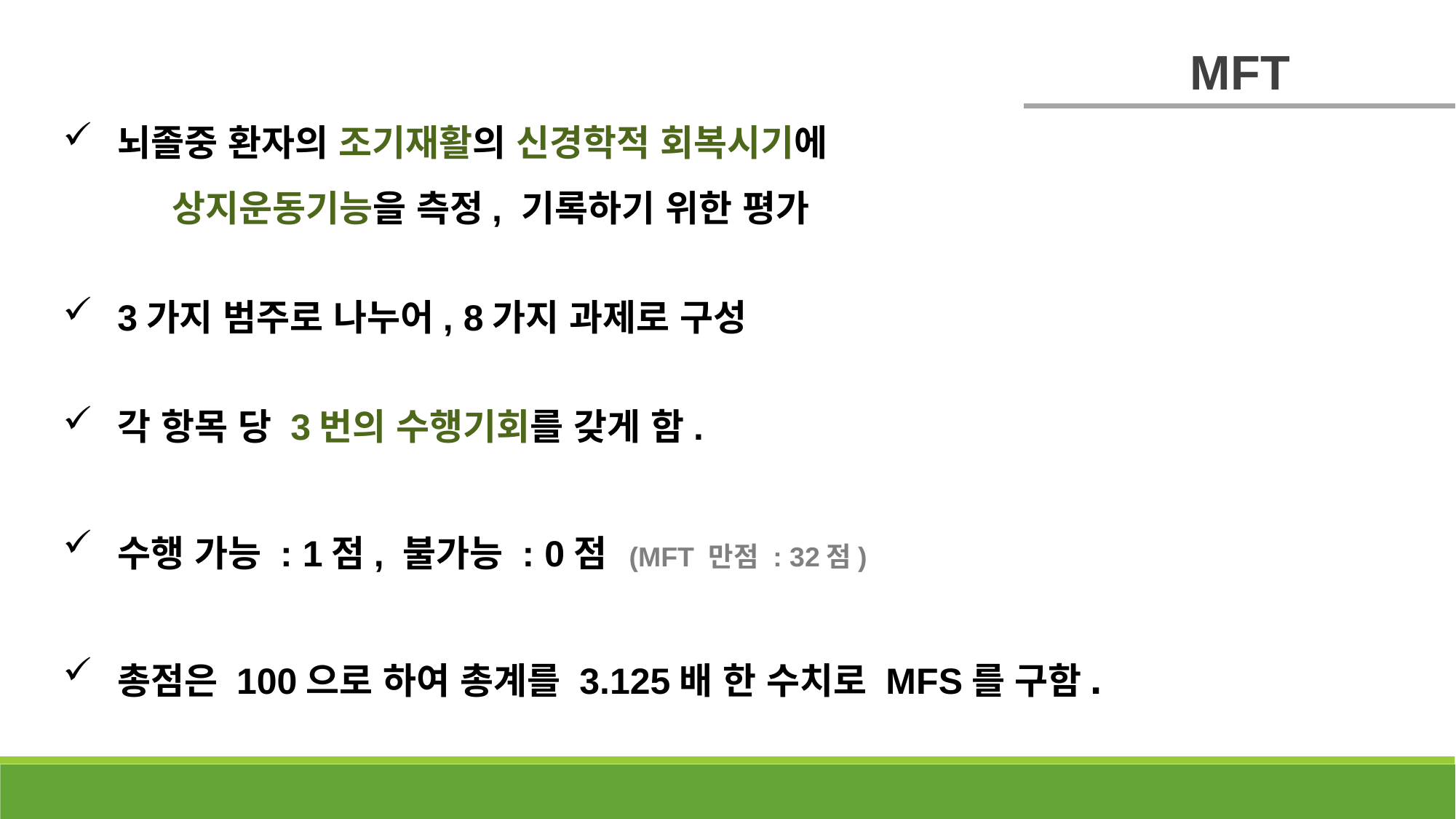

MFT
뇌졸중 환자의 조기재활의 신경학적 회복시기에
	상지운동기능을 측정, 기록하기 위한 평가
3가지 범주로 나누어, 8가지 과제로 구성
각 항목 당 3번의 수행기회를 갖게 함.
수행 가능 : 1점, 불가능 : 0점 (MFT 만점 : 32점)
총점은 100으로 하여 총계를 3.125배 한 수치로 MFS를 구함.